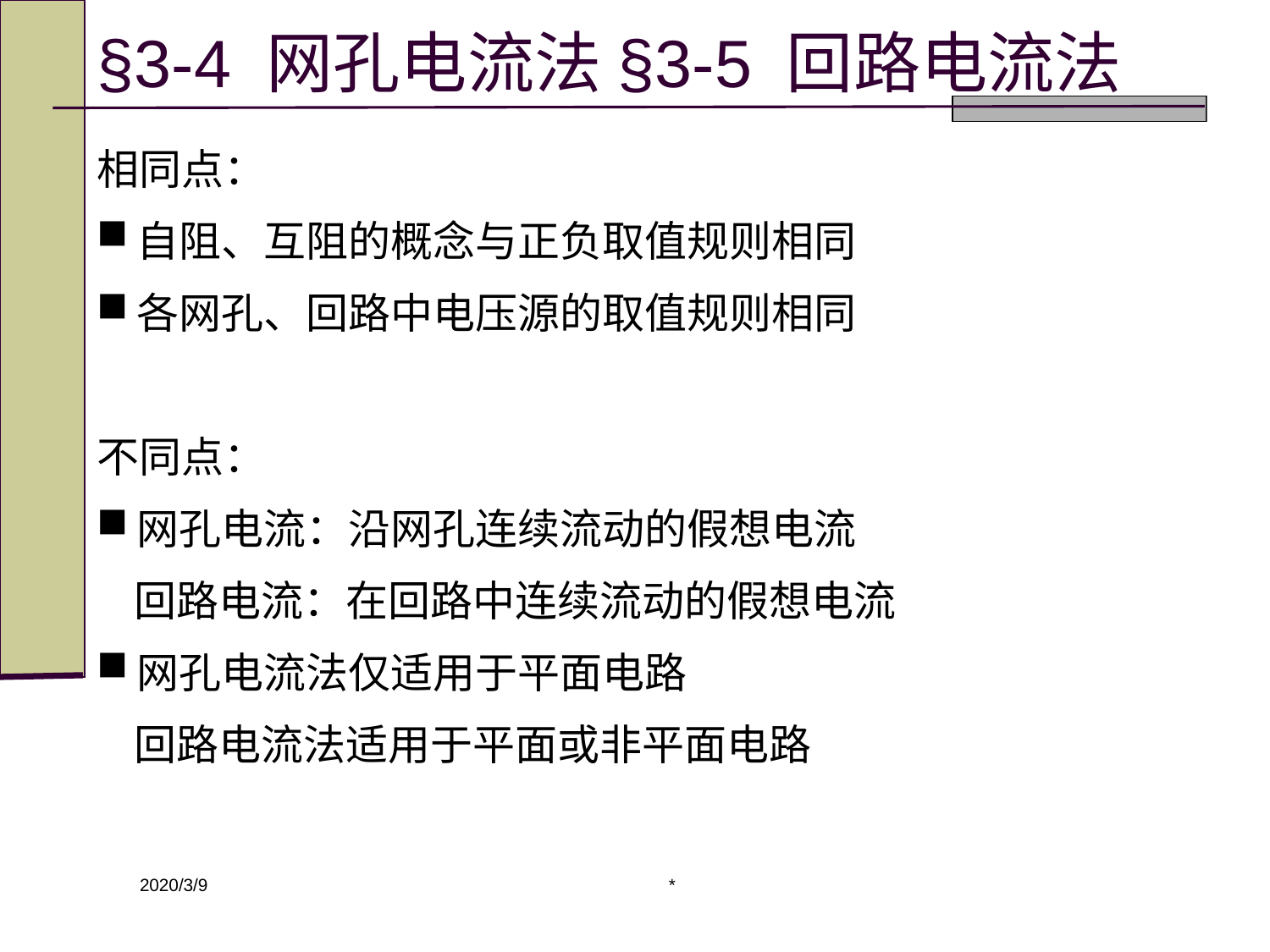

# §3-4 网孔电流法§3-5 回路电流法
相同点：
自阻、互阻的概念与正负取值规则相同
各网孔、回路中电压源的取值规则相同

不同点：
网孔电流：沿网孔连续流动的假想电流
回路电流：在回路中连续流动的假想电流
网孔电流法仅适用于平面电路
回路电流法适用于平面或非平面电路
*
2020/3/9